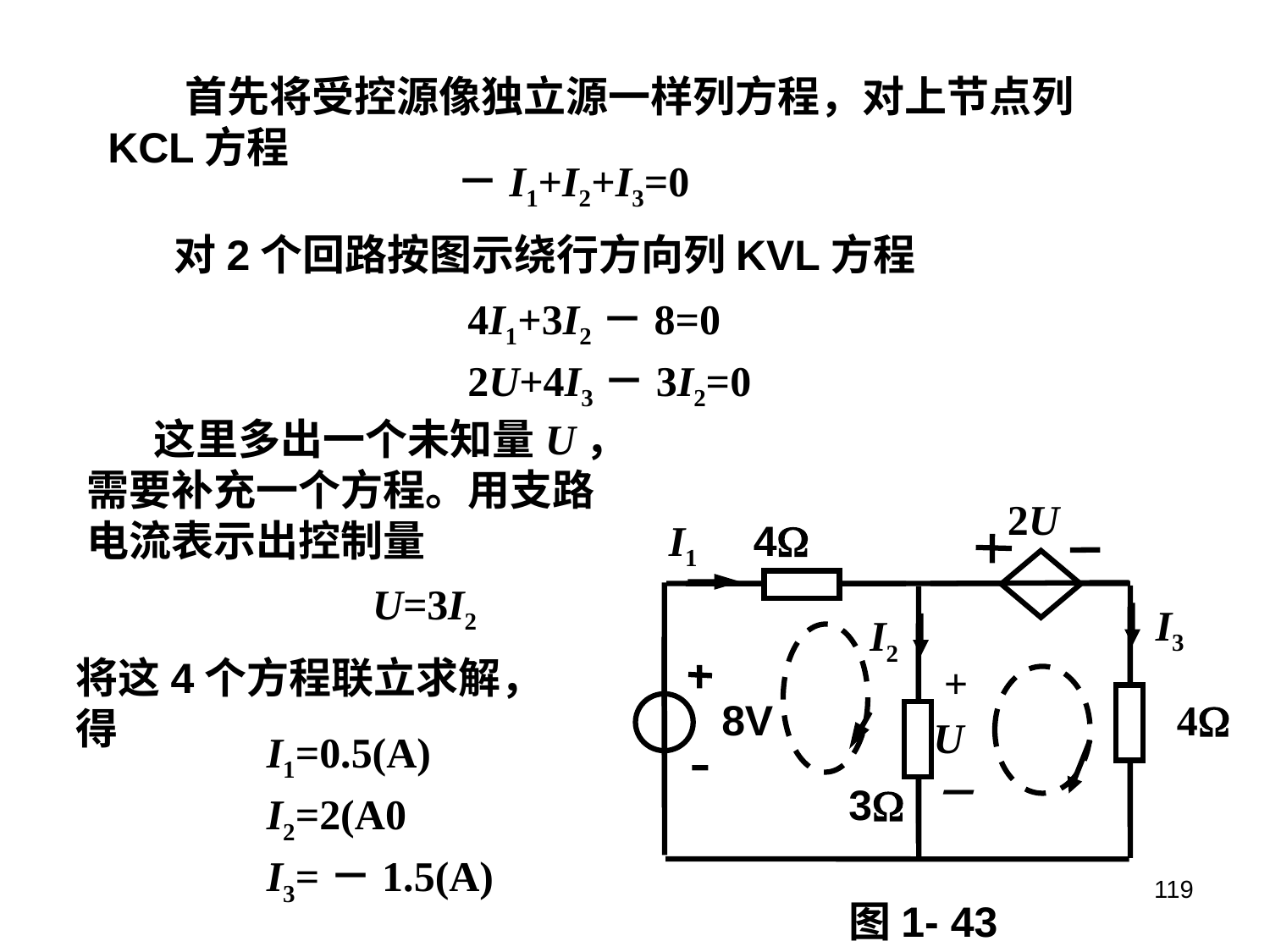

首先将受控源像独立源一样列方程，对上节点列KCL方程
－I1+I2+I3=0
       对2个回路按图示绕行方向列KVL方程
4I1+3I2－8=0
2U+4I3－3I2=0
      这里多出一个未知量U，需要补充一个方程。用支路电流表示出控制量
2U
I1
4Ω

I3
I2

 +
U
－

8V
4Ω

3Ω
图1- 43
U=3I2
将这4个方程联立求解，得
I1=0.5(A)
I2=2(A0
I3=－1.5(A)
119